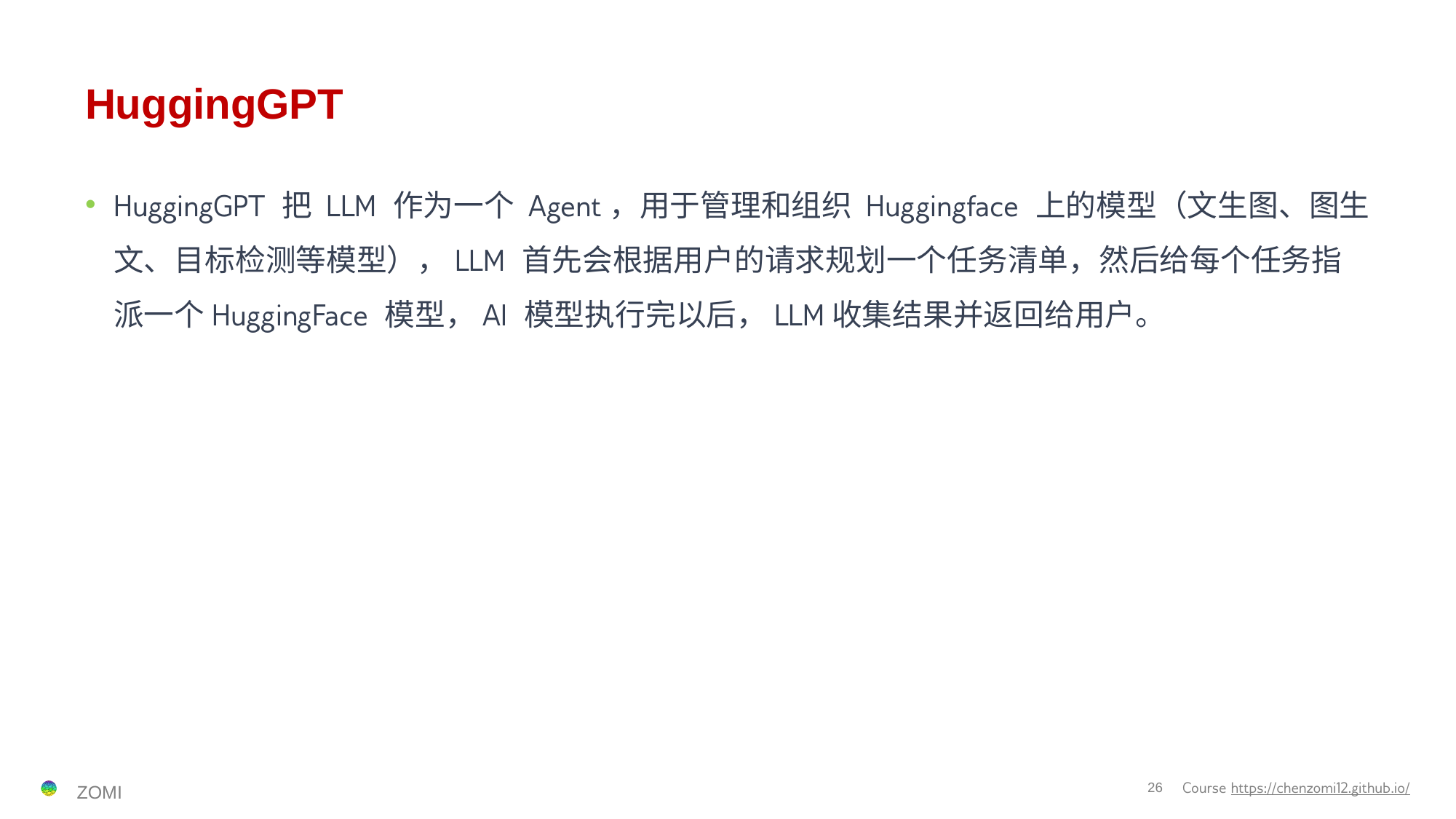

# HuggingGPT
HuggingGPT 把 LLM 作为一个 Agent，用于管理和组织 Huggingface 上的模型（文生图、图生文、目标检测等模型），LLM 首先会根据用户的请求规划一个任务清单，然后给每个任务指派一个HuggingFace 模型，AI 模型执行完以后，LLM收集结果并返回给用户。